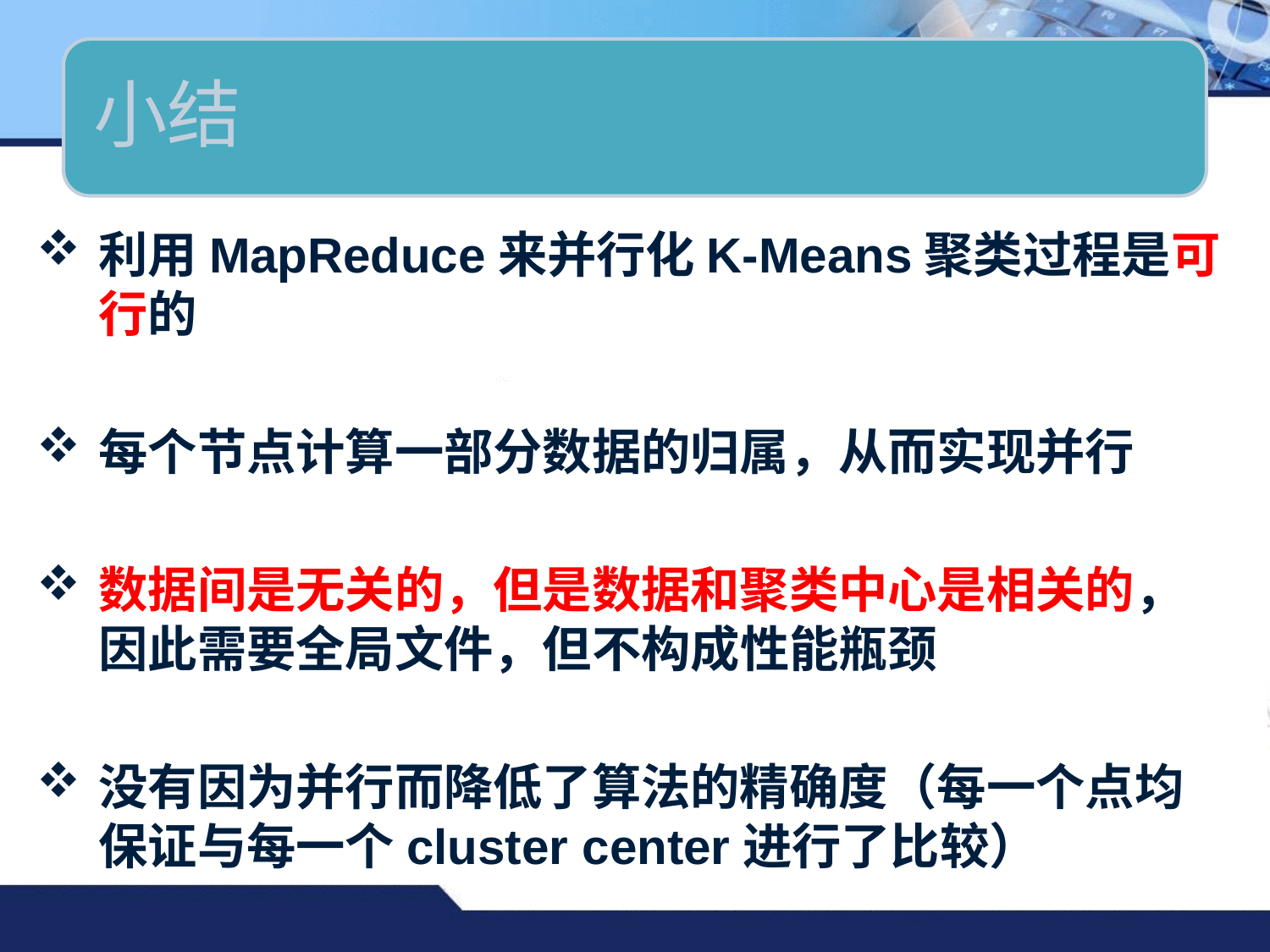

小结
利用MapReduce来并行化K-Means聚类过程是可行的

每个节点计算一部分数据的归属，从而实现并行

数据间是无关的，但是数据和聚类中心是相关的，因此需要全局文件，但不构成性能瓶颈

没有因为并行而降低了算法的精确度（每一个点均保证与每一个cluster center进行了比较）